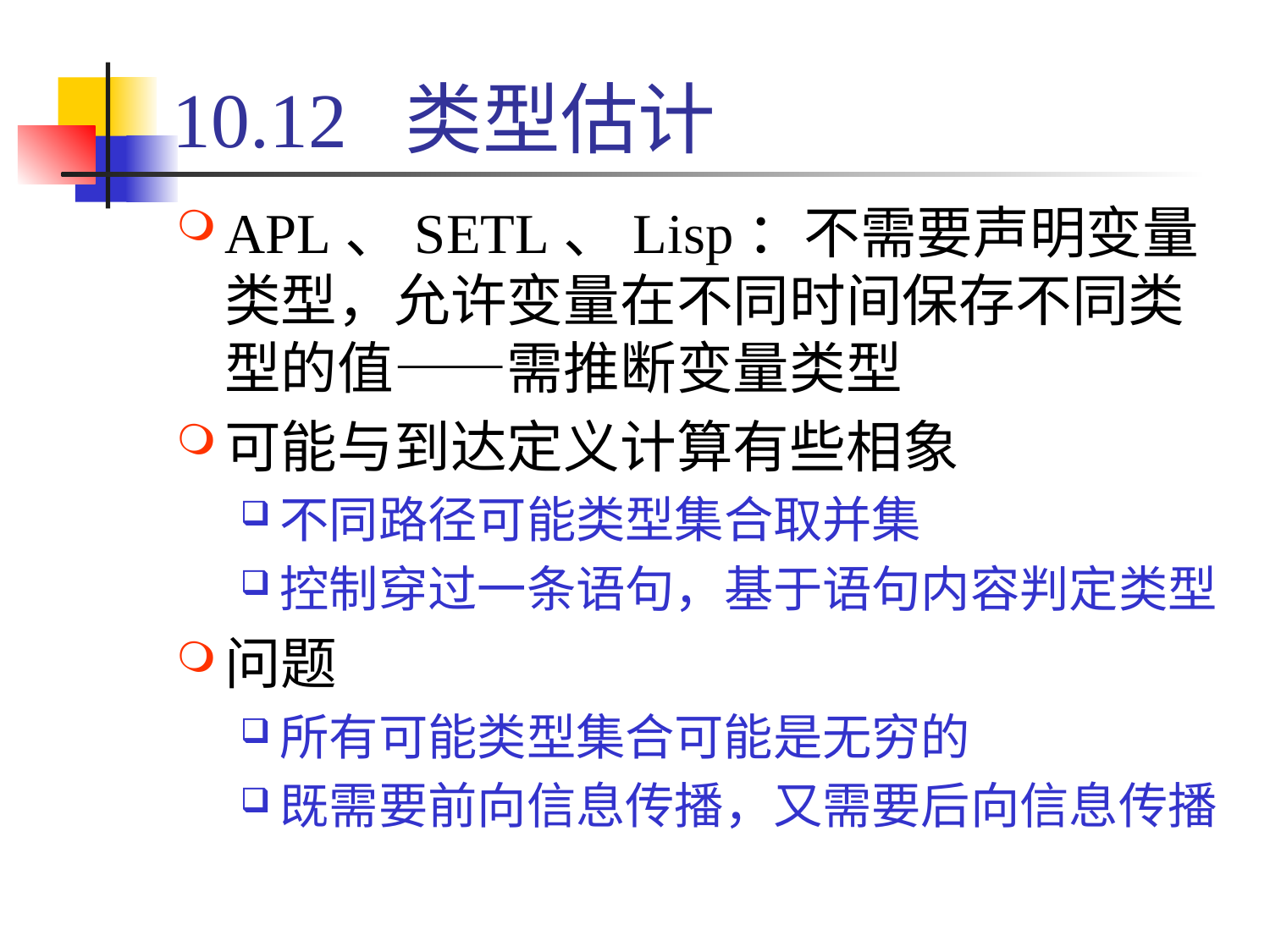

# 10.12  类型估计
APL、SETL、Lisp：不需要声明变量类型，允许变量在不同时间保存不同类型的值——需推断变量类型
可能与到达定义计算有些相象
不同路径可能类型集合取并集
控制穿过一条语句，基于语句内容判定类型
问题
所有可能类型集合可能是无穷的
既需要前向信息传播，又需要后向信息传播